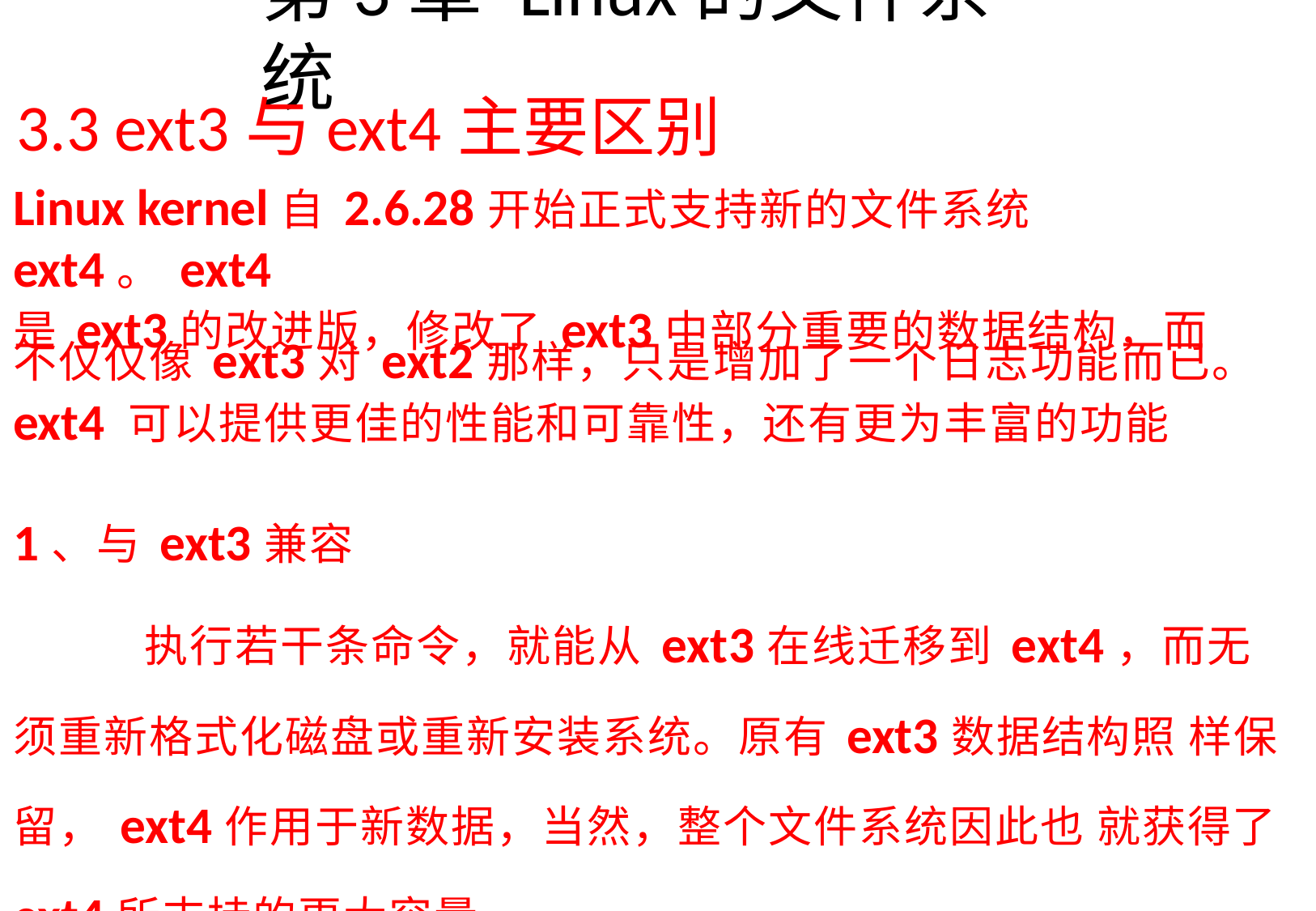

# 第3章Linux的文件系统
3.3 ext3与ext4主要区别
Linux kernel自2.6.28开始正式支持新的文件系统ext4。ext4
是ext3的改进版，修改了ext3中部分重要的数据结构，而
不仅仅像ext3对ext2那样，只是增加了一个日志功能而已。
ext4 可以提供更佳的性能和可靠性，还有更为丰富的功能
1、与ext3兼容
执行若干条命令，就能从ext3在线迁移到ext4，而无 须重新格式化磁盘或重新安装系统。原有ext3数据结构照 样保留，ext4作用于新数据，当然，整个文件系统因此也 就获得了ext4所支持的更大容量。